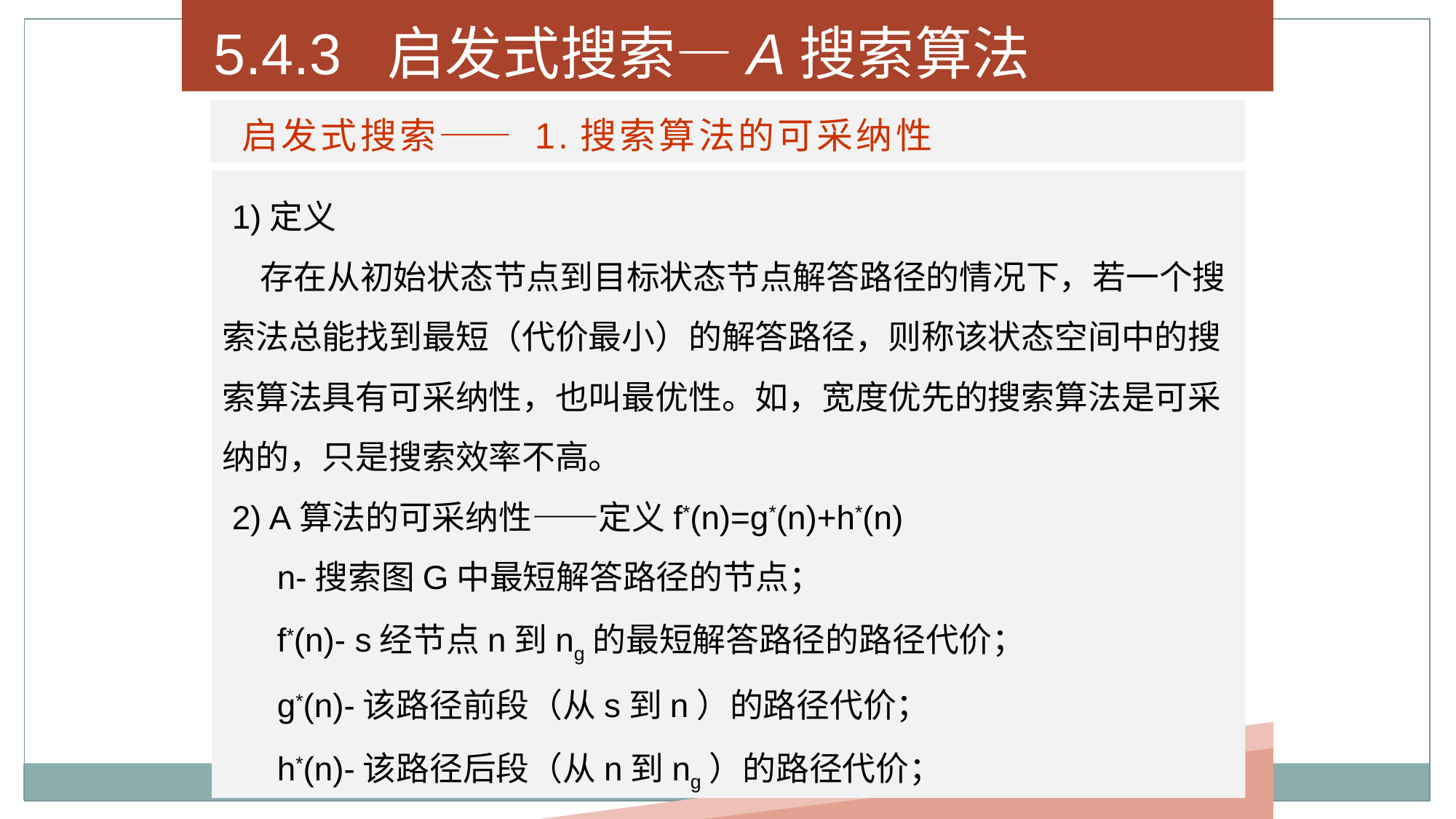

5.4.3  启发式搜索—A搜索算法
启发式搜索—— 1.搜索算法的可采纳性
 1)定义
    存在从初始状态节点到目标状态节点解答路径的情况下，若一个搜索法总能找到最短（代价最小）的解答路径，则称该状态空间中的搜索算法具有可采纳性，也叫最优性。如，宽度优先的搜索算法是可采纳的，只是搜索效率不高。
 2) A算法的可采纳性——定义f*(n)=g*(n)+h*(n)
n-搜索图G中最短解答路径的节点；
f*(n)- s经节点n到ng的最短解答路径的路径代价；
g*(n)-该路径前段（从s到n）的路径代价；
h*(n)-该路径后段（从n到ng）的路径代价；

517